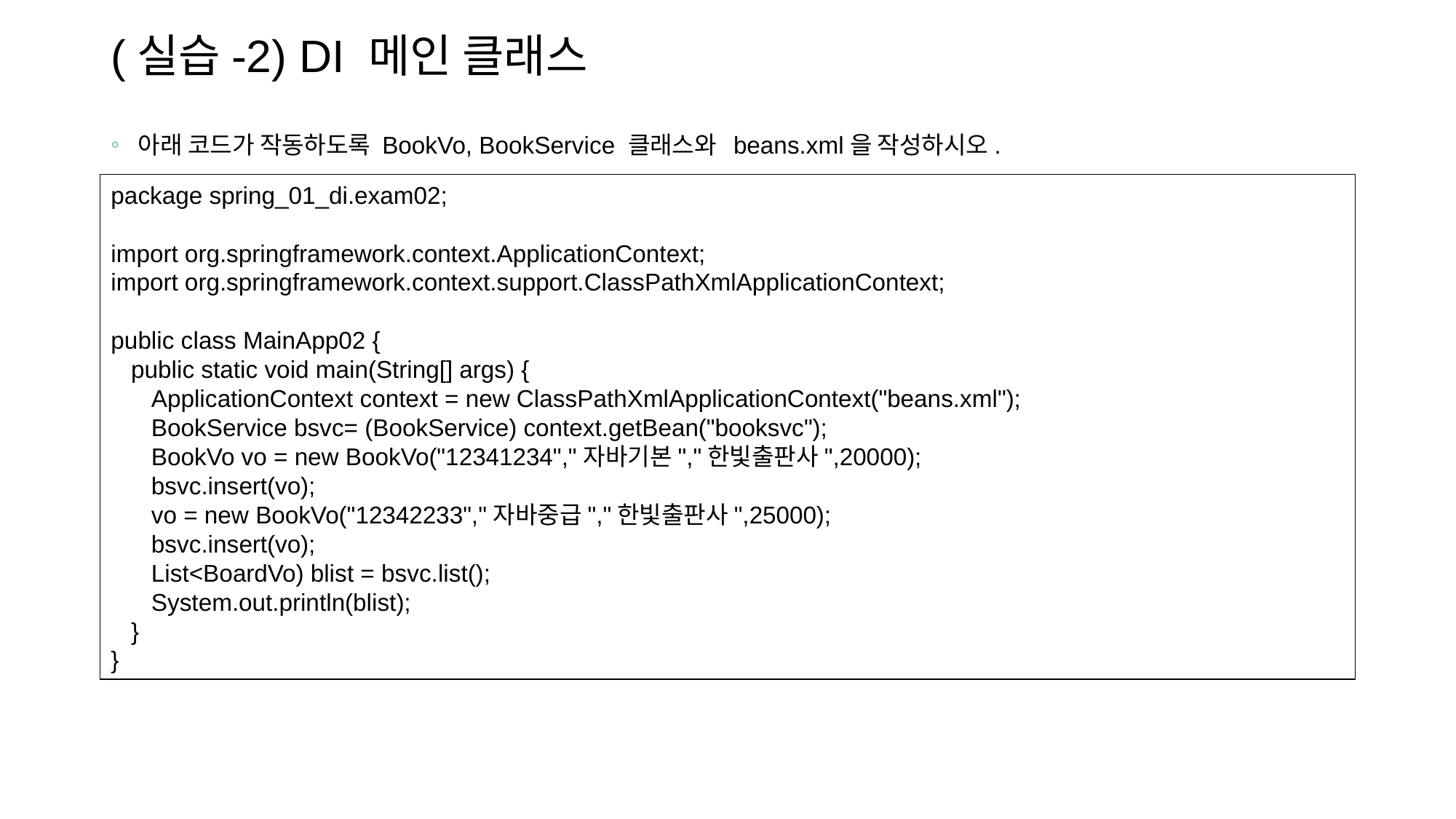

# (실습-2) DI 메인 클래스
아래 코드가 작동하도록 BookVo, BookService 클래스와  beans.xml을 작성하시오.

package spring_01_di.exam02;

import org.springframework.context.ApplicationContext;
import org.springframework.context.support.ClassPathXmlApplicationContext;

public class MainApp02 {
   public static void main(String[] args) {
      ApplicationContext context = new ClassPathXmlApplicationContext("beans.xml");
      BookService bsvc= (BookService) context.getBean("booksvc");
      BookVo vo = new BookVo("12341234","자바기본","한빛출판사",20000);
      bsvc.insert(vo);
      vo = new BookVo("12342233","자바중급","한빛출판사",25000);
      bsvc.insert(vo);
      List<BoardVo) blist = bsvc.list();
      System.out.println(blist);
   }
}